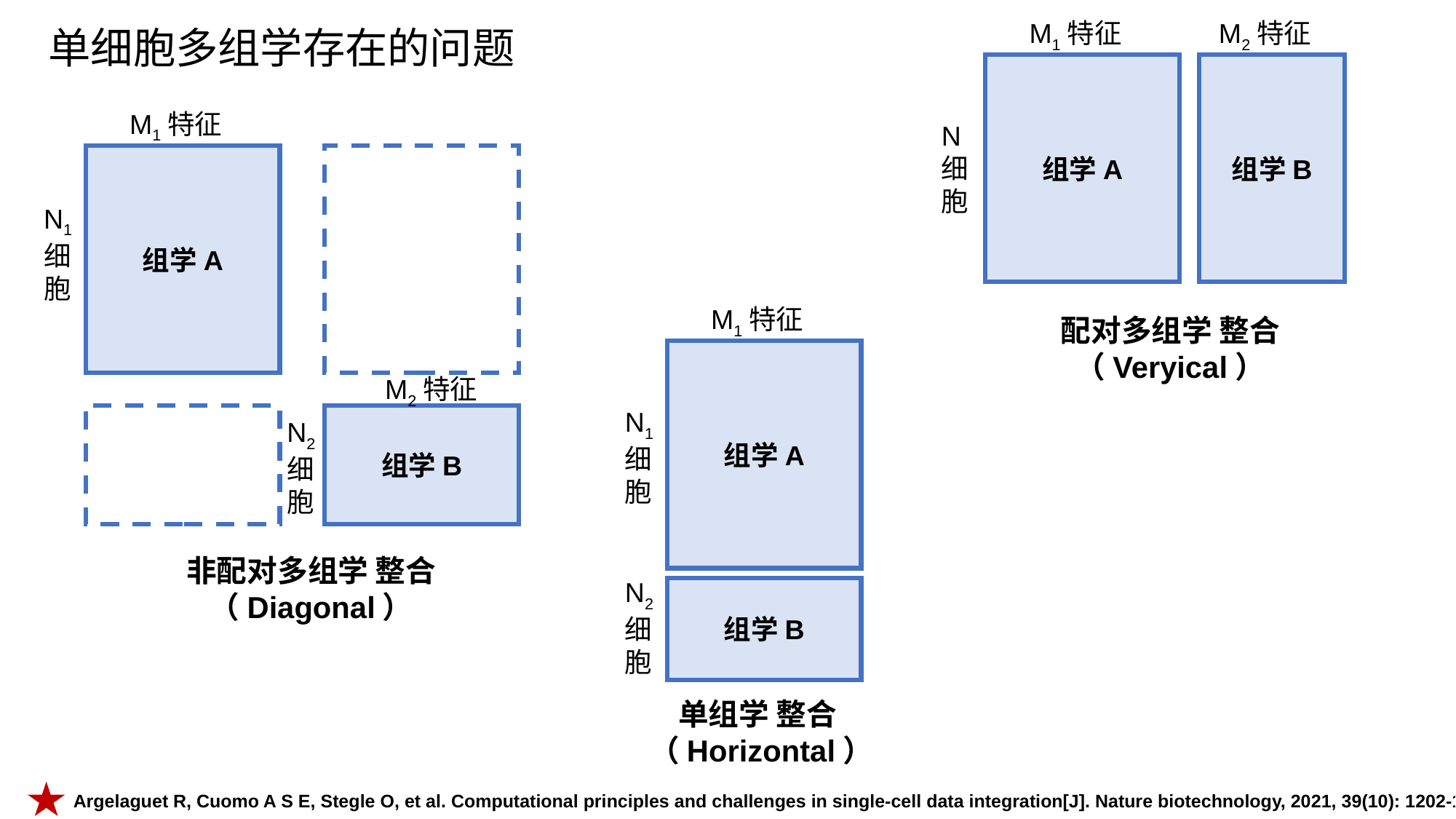

单细胞多组学存在的问题
M1特征
M2特征
组学A
组学B
M1特征
组学A
N1细胞
N细胞

M1特征
组学A
配对多组学 整合 （Veryical）
M2特征
组学B
N2细胞
N1细胞

非配对多组学 整合 （Diagonal）
N2细胞
组学B
单组学 整合
（Horizontal）

Argelaguet R, Cuomo A S E, Stegle O, et al. Computational principles and challenges in single-cell data integration[J]. Nature biotechnology, 2021, 39(10): 1202-1215.